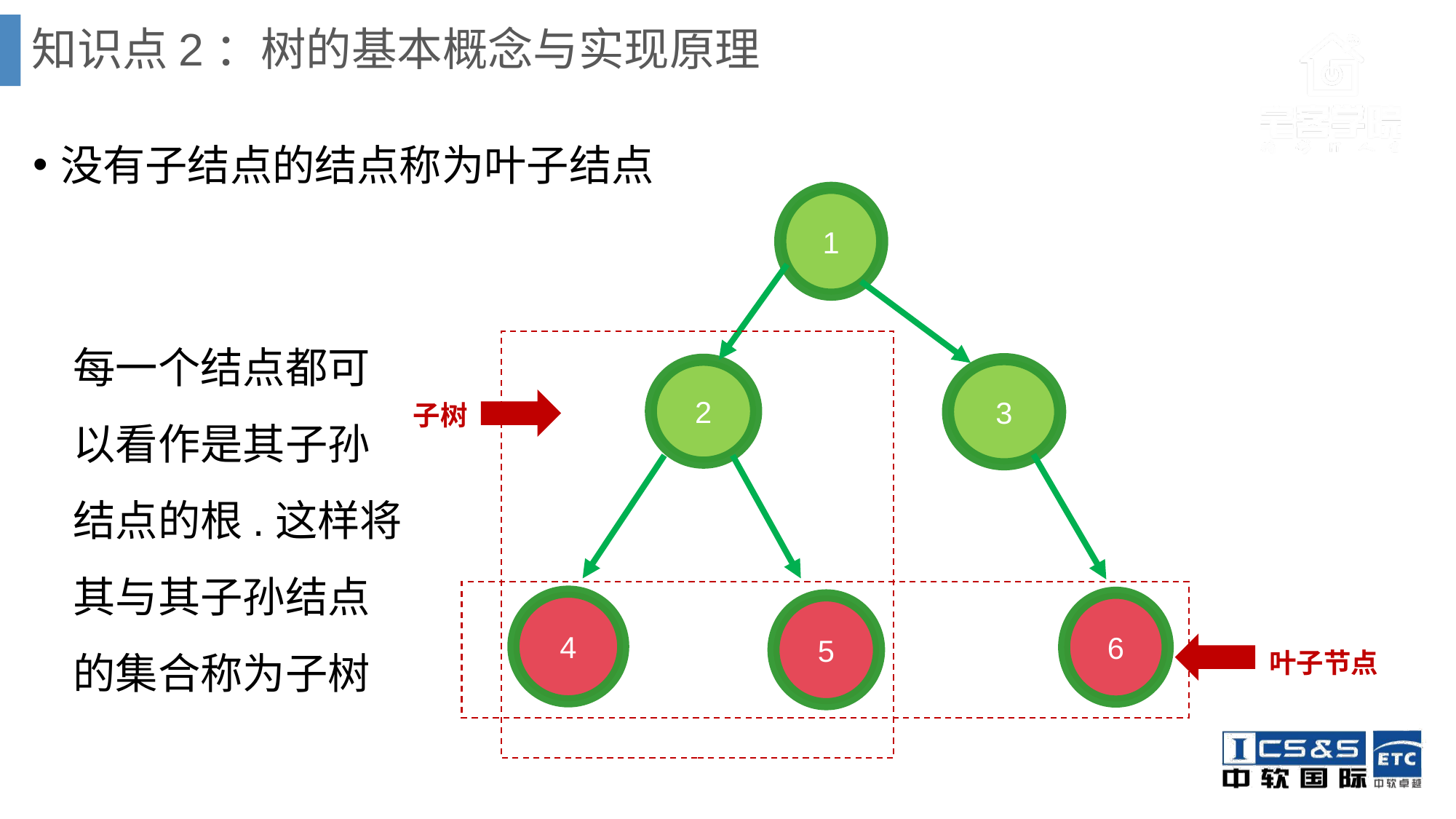

# 知识点2：树的基本概念与实现原理
没有子结点的结点称为叶子结点

1

每一个结点都可以看作是其子孙结点的根.这样将其与其子孙结点的集合称为子树

3
2

子树

4
6
5

叶子节点